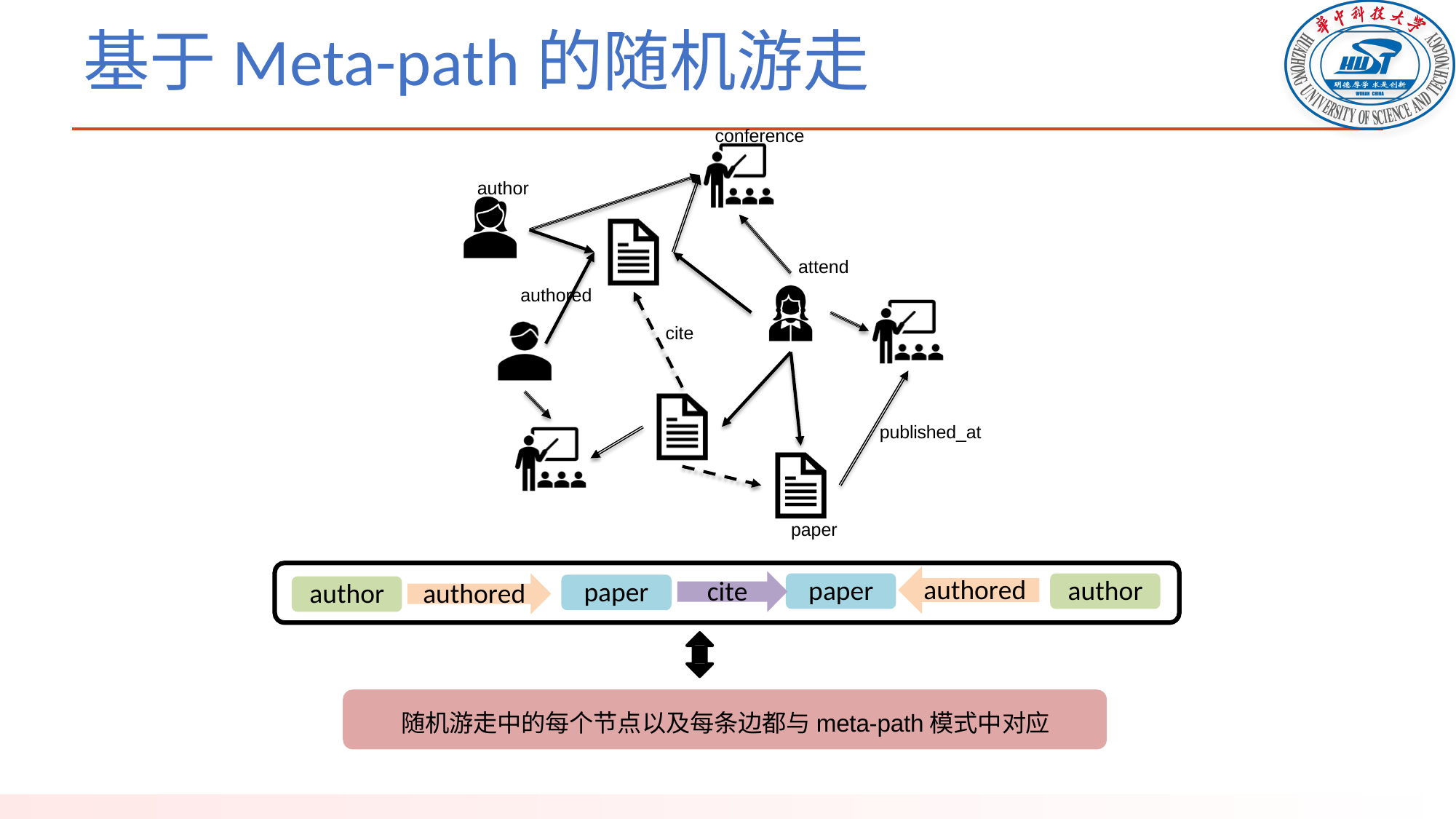

# 基于Meta-path的随机游走
conference

author

attend

authored

cite

published_at

paper

authored
paper
author

cite
paper

authored
author

随机游走中的每个节点以及每条边都与meta-path模式中对应